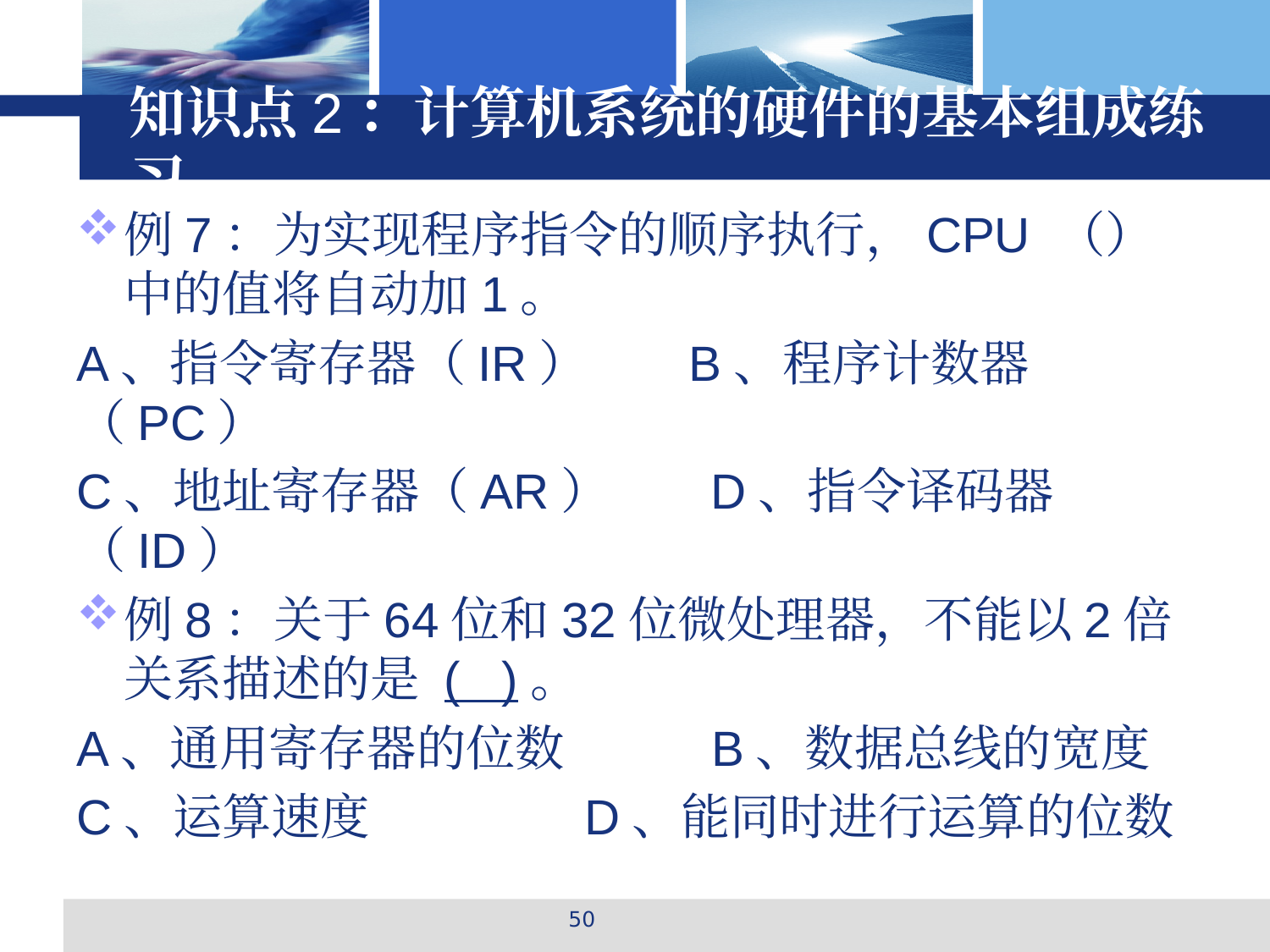

# 知识点2：计算机系统的硬件的基本组成练习
例7：为实现程序指令的顺序执行，CPU （） 中的值将自动加1。
A、指令寄存器（IR）       B、程序计数器（PC）
C、地址寄存器（AR）       D、指令译码器（ID）
例8：关于64位和32位微处理器，不能以2倍关系描述的是 (   )。
A、通用寄存器的位数   	B、数据总线的宽度
C、运算速度    		D、能同时进行运算的位数
50